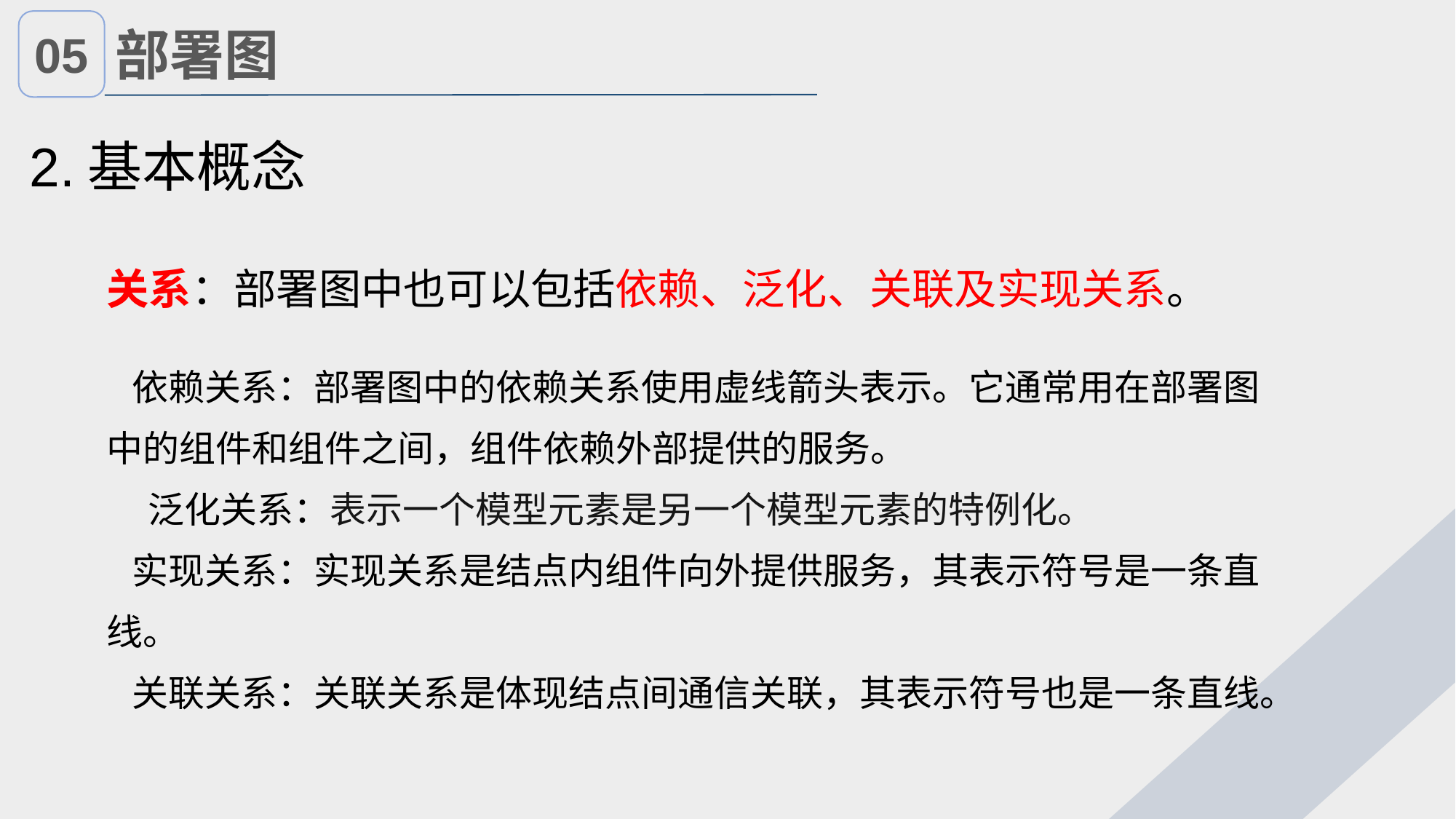

05
部署图
2.基本概念
关系：部署图中也可以包括依赖、泛化、关联及实现关系。
  依赖关系：部署图中的依赖关系使用虚线箭头表示。它通常用在部署图中的组件和组件之间，组件依赖外部提供的服务。
    泛化关系：表示一个模型元素是另一个模型元素的特例化。
  实现关系：实现关系是结点内组件向外提供服务，其表示符号是一条直线。
  关联关系：关联关系是体现结点间通信关联，其表示符号也是一条直线。